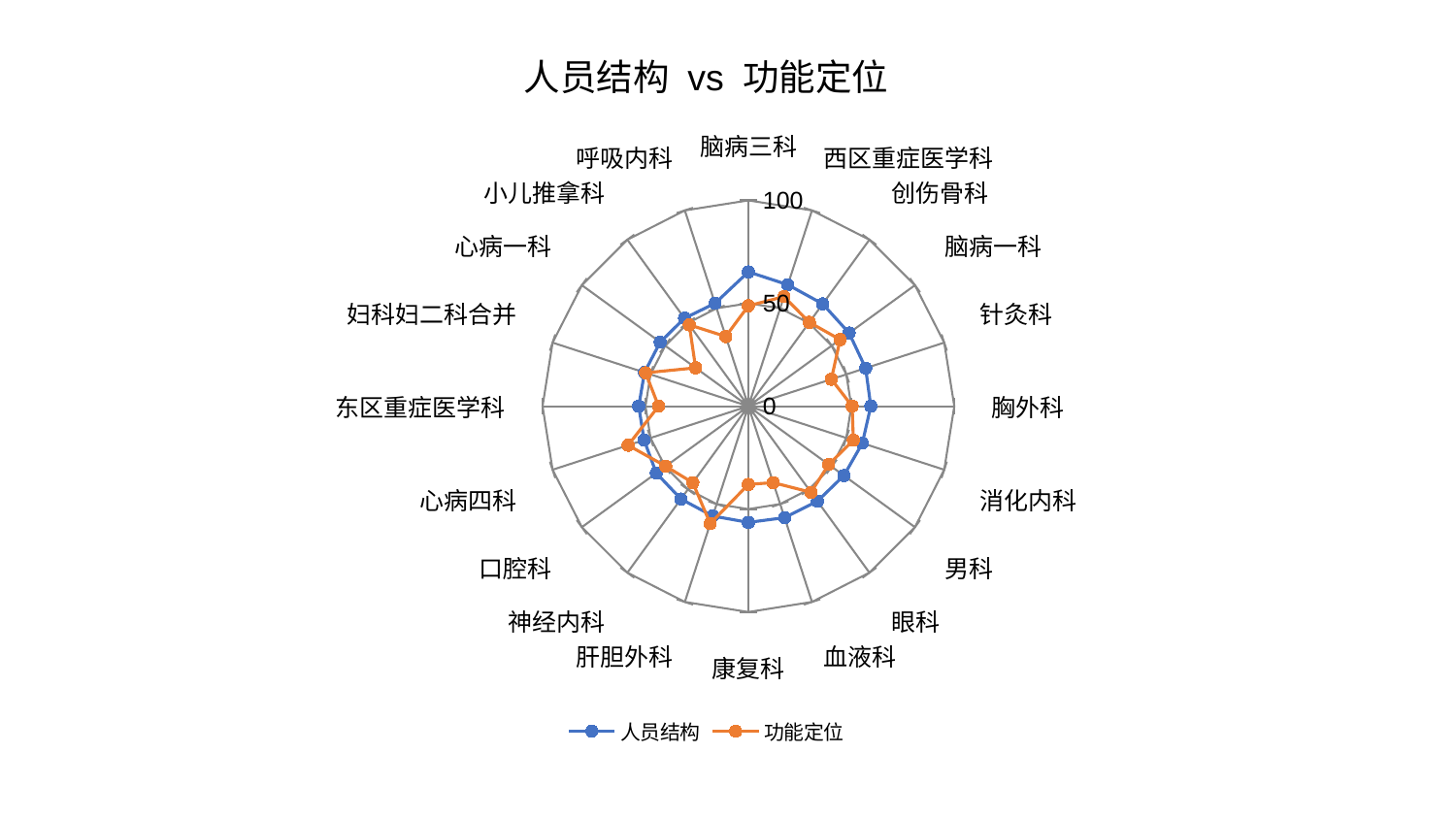

### Chart: 人员结构 vs 功能定位

| Category | 人员结构 | 功能定位 |
|---|---|---|
| 脑病三科 | 65.258783865856 | 48.789834875637474 |
| 西区重症医学科 | 62.05271685492941 | 55.99282897333516 |
| 创伤骨科 | 61.425726482530145 | 50.36816962180953 |
| 脑病一科 | 60.469510472327215 | 55.06845561997234 |
| 针灸科 | 59.87580342904919 | 42.36824063743739 |
| 胸外科 | 59.463004012229064 | 50.4035771477248 |
| 消化内科 | 58.205942690406424 | 53.61628888566057 |
| 男科 | 57.34042177581078 | 48.19635811039659 |
| 眼科 | 57.06479309567973 | 51.73117915623561 |
| 血液科 | 56.95563730883416 | 39.07758999792963 |
| 康复科 | 56.46178992531378 | 38.01718155814187 |
| 肝胆外科 | 56.09062323449807 | 59.96938847866912 |
| 神经内科 | 55.77209353779263 | 45.96529870863008 |
| 口腔科 | 55.30262267527153 | 49.652684067244735 |
| 心病四科 | 53.28147222666626 | 61.4562444520834 |
| 东区重症医学科 | 53.278185470882704 | 43.64902771048598 |
| 妇科妇二科合并 | 53.088611978092516 | 52.51784419925859 |
| 心病一科 | 52.96158474078732 | 31.727156106598184 |
| 小儿推拿科 | 52.82441316931411 | 48.844093289549456 |
| 呼吸内科 | 52.51794958304032 | 35.595659542176044 |
24